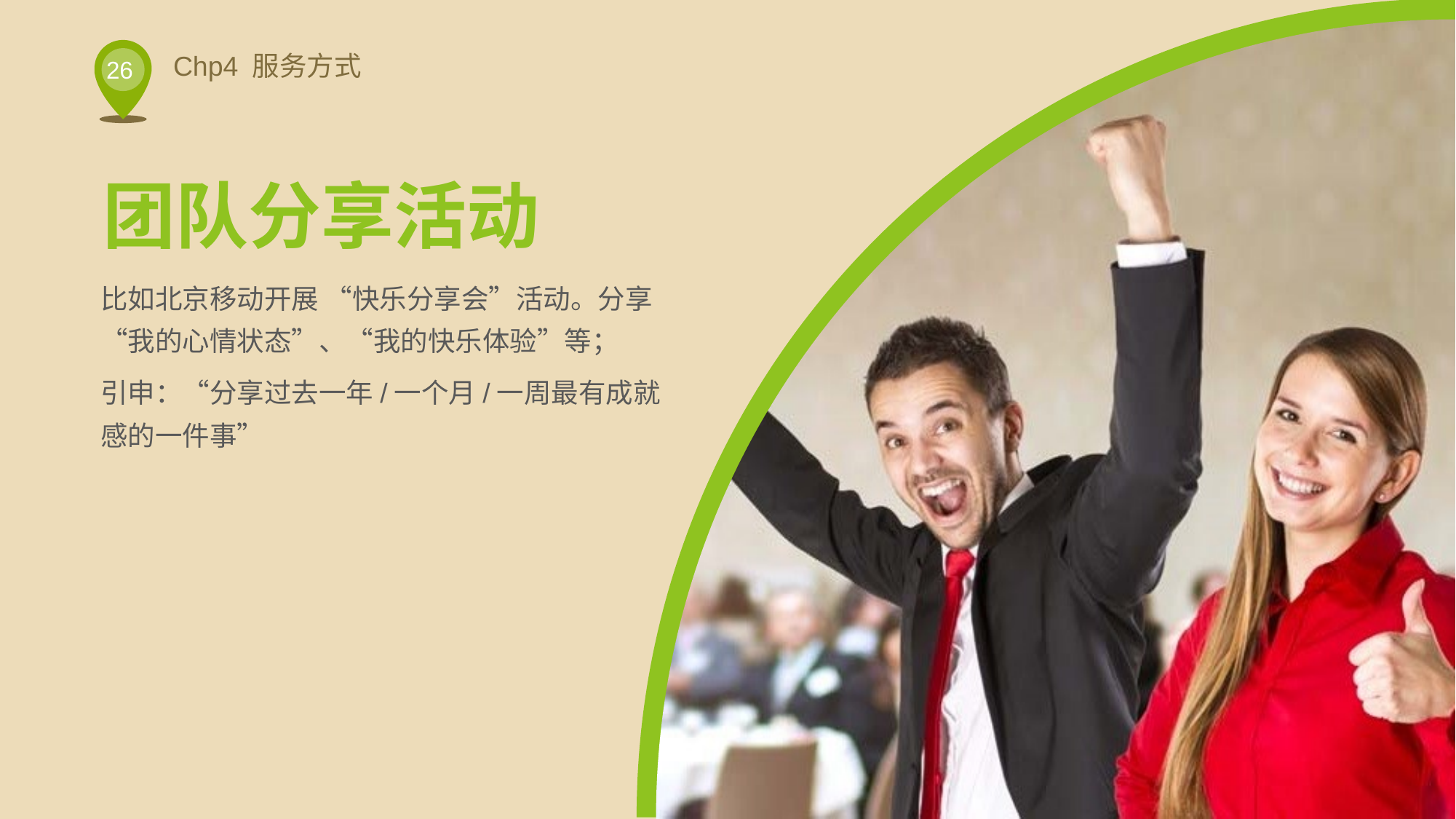

团队分享活动
比如北京移动开展 “快乐分享会”活动。分享“我的心情状态”、“我的快乐体验”等；
引申：“分享过去一年/一个月/一周最有成就感的一件事”